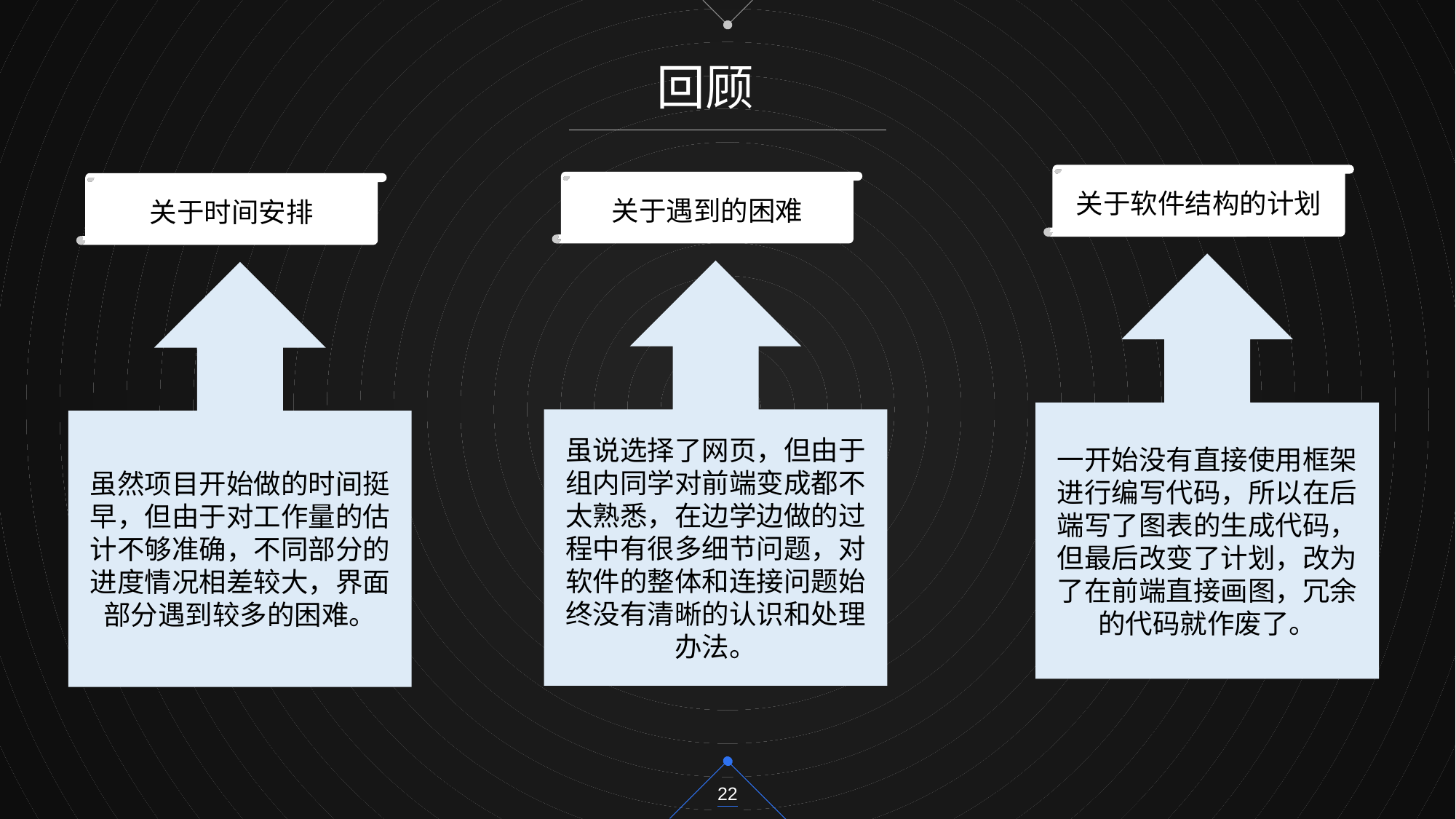

回顾
关于软件结构的计划
关于遇到的困难
关于时间安排
一开始没有直接使用框架进行编写代码，所以在后端写了图表的生成代码，但最后改变了计划，改为了在前端直接画图，冗余的代码就作废了。
虽说选择了网页，但由于组内同学对前端变成都不太熟悉，在边学边做的过程中有很多细节问题，对软件的整体和连接问题始终没有清晰的认识和处理办法。
虽然项目开始做的时间挺早，但由于对工作量的估计不够准确，不同部分的进度情况相差较大，界面部分遇到较多的困难。
22